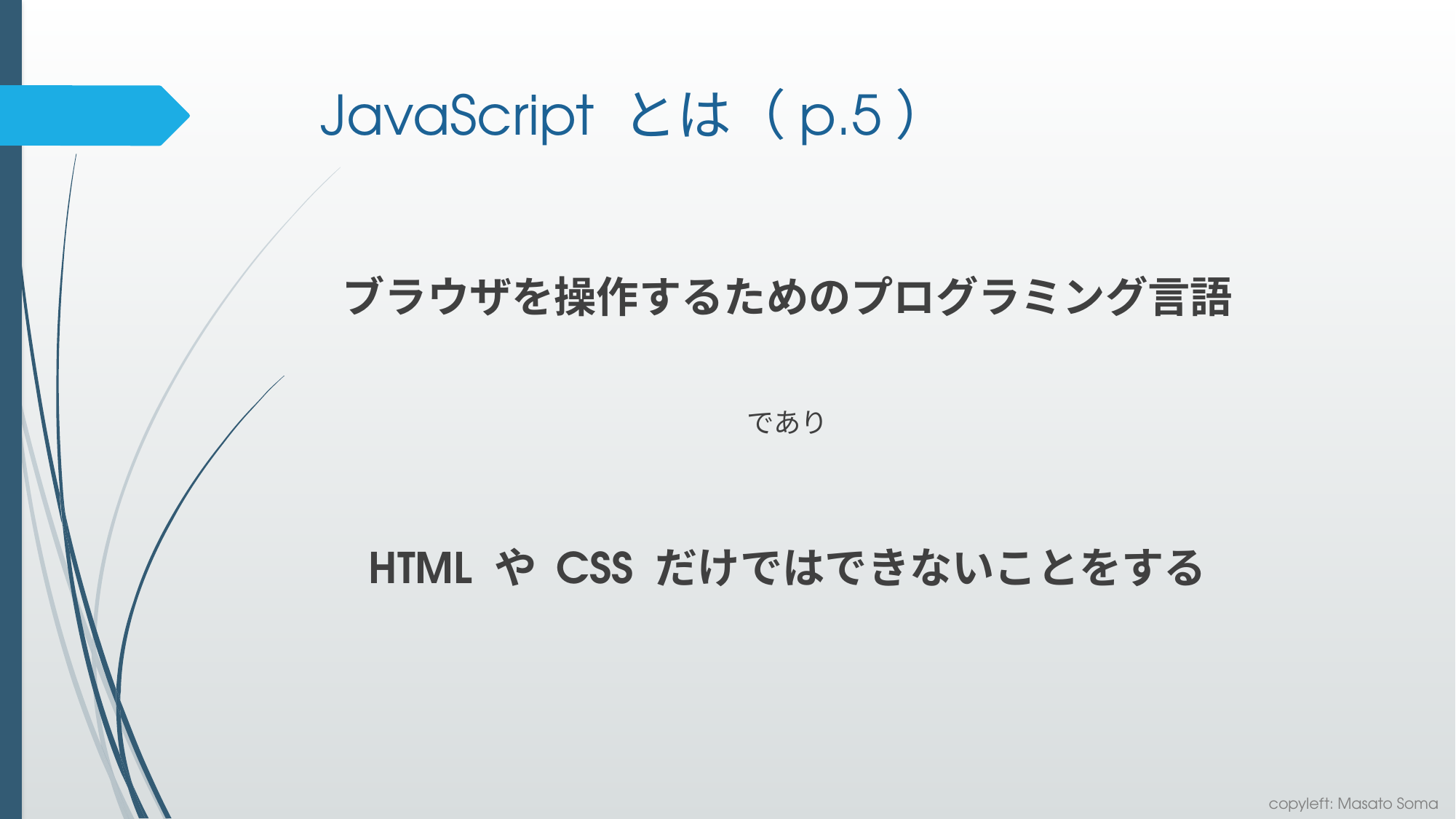

# JavaScript とは（p.5）
ブラウザを操作するためのプログラミング言語

であり

HTML や CSS だけではできないことをする